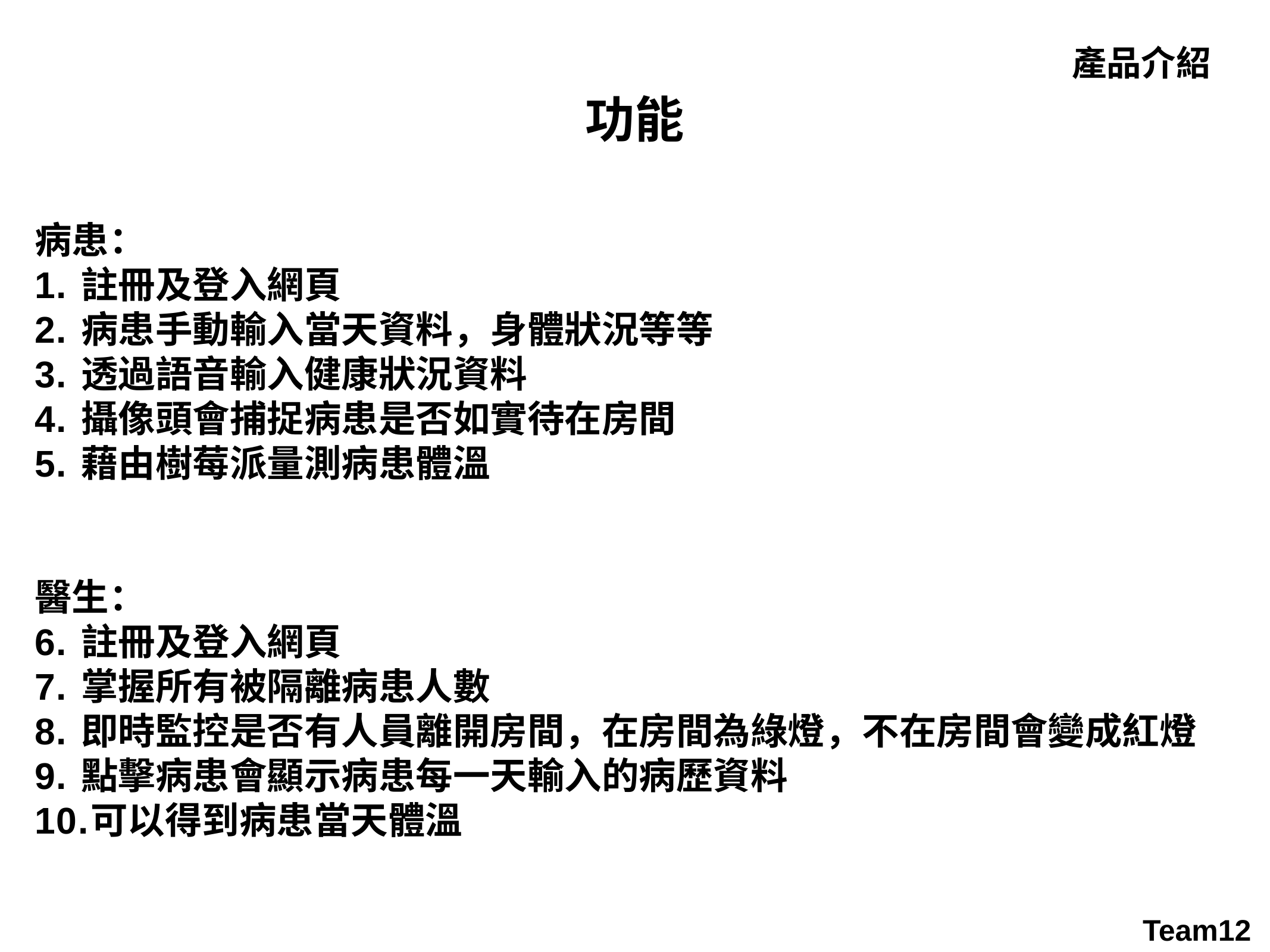

產品介紹
功能
病患：
註冊及登入網頁
病患手動輸入當天資料，身體狀況等等
透過語音輸入健康狀況資料
攝像頭會捕捉病患是否如實待在房間
藉由樹莓派量測病患體溫

醫生：
註冊及登入網頁
掌握所有被隔離病患人數
即時監控是否有人員離開房間，在房間為綠燈，不在房間會變成紅燈
點擊病患會顯示病患每一天輸入的病歷資料
可以得到病患當天體溫
Team12